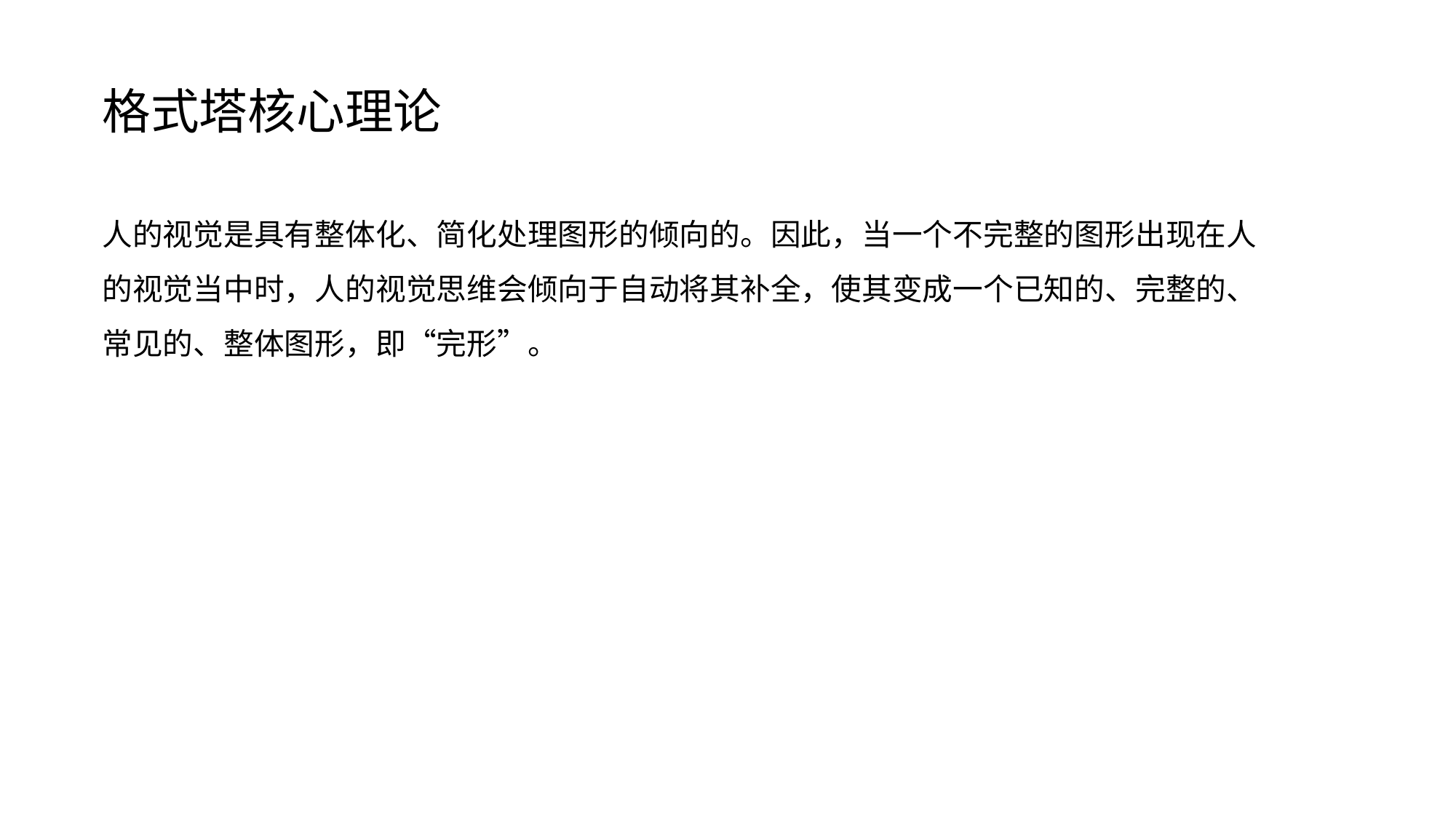

格式塔核心理论

人的视觉是具有整体化、简化处理图形的倾向的。因此，当一个不完整的图形出现在人的视觉当中时，人的视觉思维会倾向于自动将其补全，使其变成一个已知的、完整的、常见的、整体图形，即“完形”。